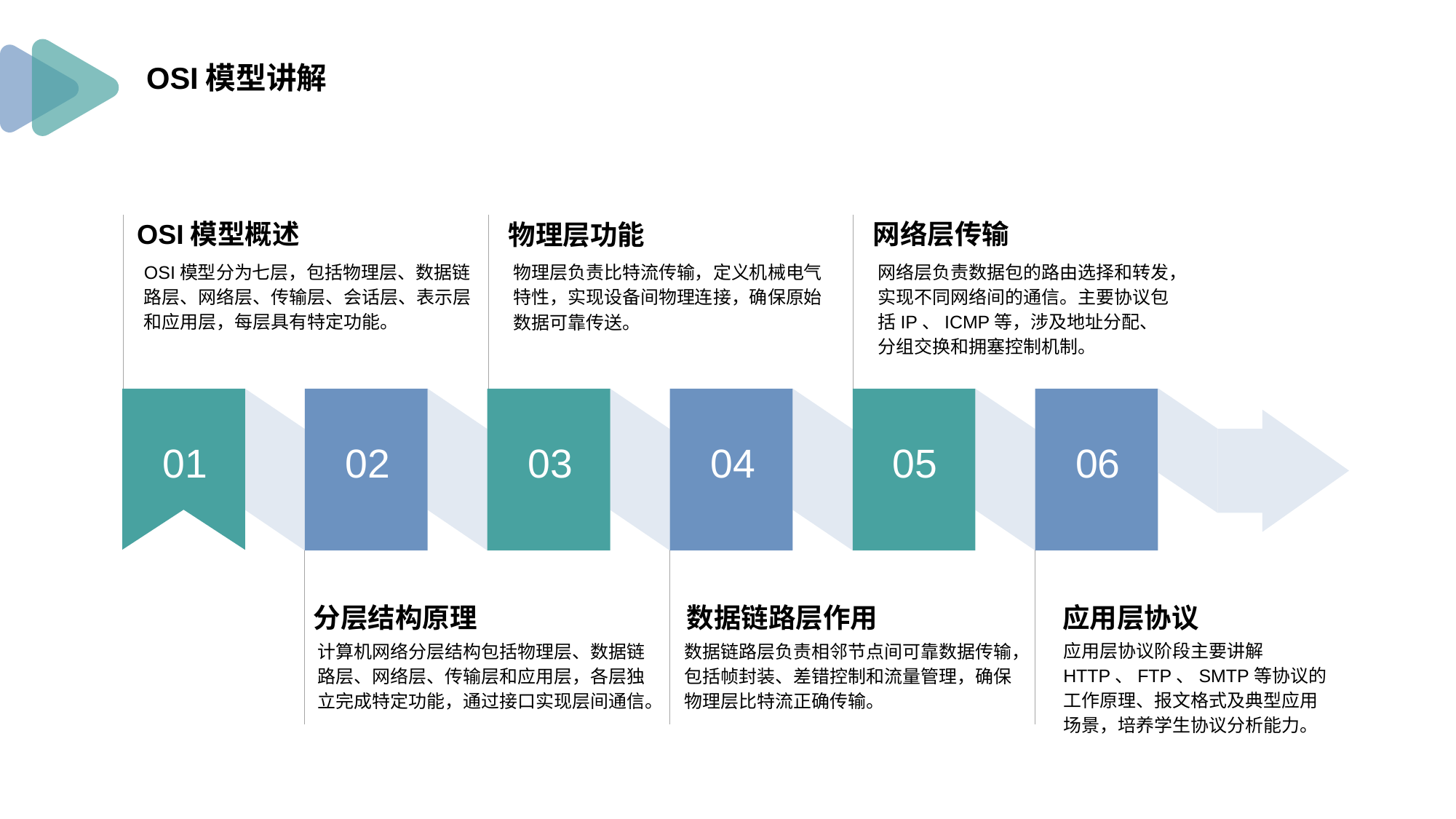

OSI模型讲解
网络层传输
OSI模型概述
物理层功能
网络层负责数据包的路由选择和转发，实现不同网络间的通信。主要协议包括IP、ICMP等，涉及地址分配、分组交换和拥塞控制机制。
OSI模型分为七层，包括物理层、数据链路层、网络层、传输层、会话层、表示层和应用层，每层具有特定功能。
物理层负责比特流传输，定义机械电气特性，实现设备间物理连接，确保原始数据可靠传送。

02
03
04
05
06
01
分层结构原理
数据链路层作用
应用层协议
应用层协议阶段主要讲解HTTP、FTP、SMTP等协议的工作原理、报文格式及典型应用场景，培养学生协议分析能力。
数据链路层负责相邻节点间可靠数据传输，包括帧封装、差错控制和流量管理，确保物理层比特流正确传输。
计算机网络分层结构包括物理层、数据链路层、网络层、传输层和应用层，各层独立完成特定功能，通过接口实现层间通信。